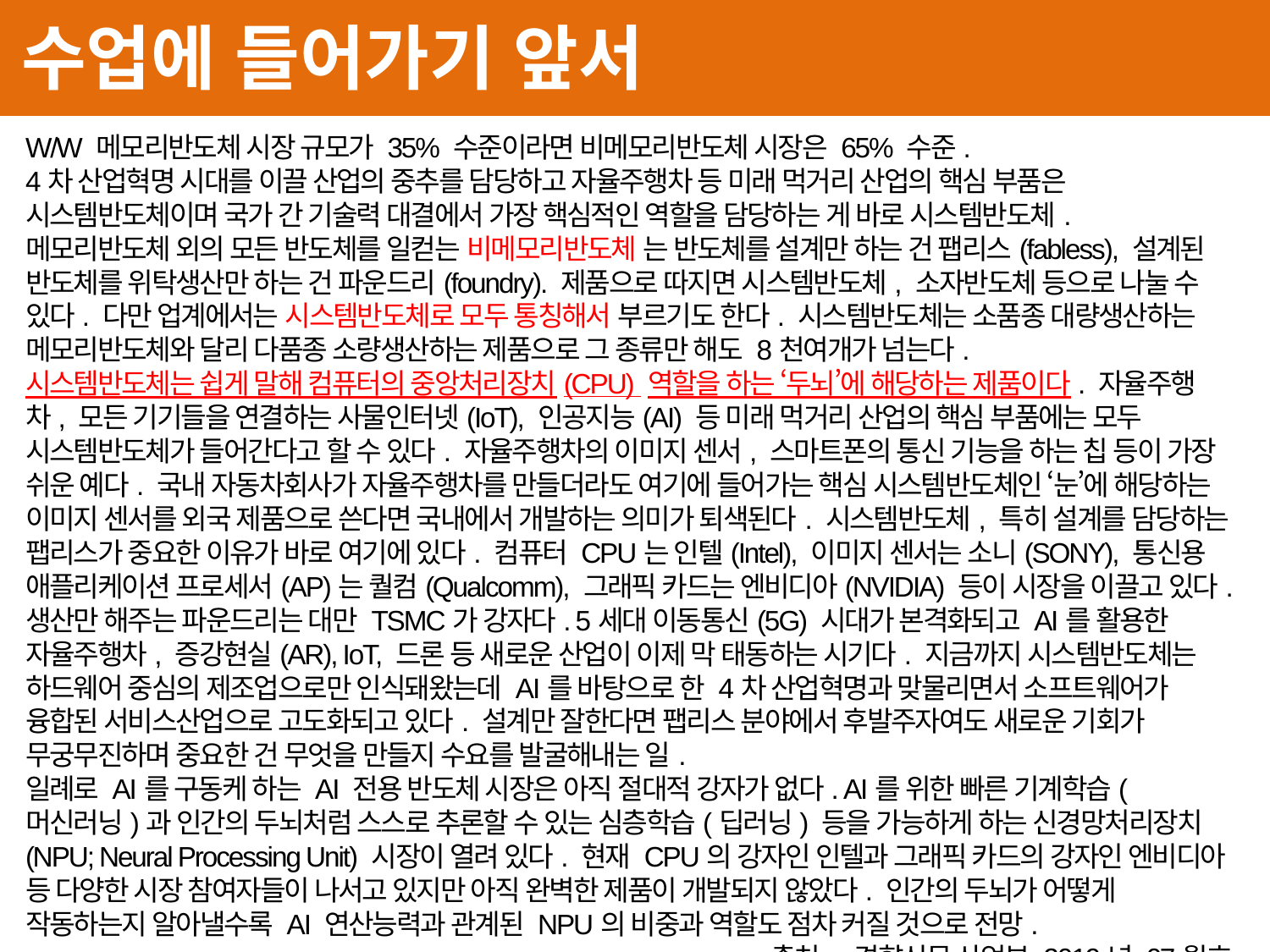

수업에 들어가기 앞서

W/W 메모리반도체 시장 규모가 35% 수준이라면 비메모리반도체 시장은 65% 수준.
4차 산업혁명 시대를 이끌 산업의 중추를 담당하고 자율주행차 등 미래 먹거리 산업의 핵심 부품은 시스템반도체이며 국가 간 기술력 대결에서 가장 핵심적인 역할을 담당하는 게 바로 시스템반도체.
메모리반도체 외의 모든 반도체를 일컫는 비메모리반도체 는 반도체를 설계만 하는 건 팹리스(fabless), 설계된 반도체를 위탁생산만 하는 건 파운드리(foundry). 제품으로 따지면 시스템반도체, 소자반도체 등으로 나눌 수 있다. 다만 업계에서는 시스템반도체로 모두 통칭해서 부르기도 한다. 시스템반도체는 소품종 대량생산하는 메모리반도체와 달리 다품종 소량생산하는 제품으로 그 종류만 해도 8천여개가 넘는다.
시스템반도체는 쉽게 말해 컴퓨터의 중앙처리장치(CPU) 역할을 하는 ‘두뇌’에 해당하는 제품이다. 자율주행차, 모든 기기들을 연결하는 사물인터넷(IoT), 인공지능(AI) 등 미래 먹거리 산업의 핵심 부품에는 모두 시스템반도체가 들어간다고 할 수 있다. 자율주행차의 이미지 센서, 스마트폰의 통신 기능을 하는 칩 등이 가장 쉬운 예다. 국내 자동차회사가 자율주행차를 만들더라도 여기에 들어가는 핵심 시스템반도체인 ‘눈’에 해당하는 이미지 센서를 외국 제품으로 쓴다면 국내에서 개발하는 의미가 퇴색된다. 시스템반도체, 특히 설계를 담당하는 팹리스가 중요한 이유가 바로 여기에 있다. 컴퓨터 CPU는 인텔(Intel), 이미지 센서는 소니(SONY), 통신용 애플리케이션 프로세서(AP)는 퀄컴(Qualcomm), 그래픽 카드는 엔비디아(NVIDIA) 등이 시장을 이끌고 있다. 생산만 해주는 파운드리는 대만 TSMC가 강자다. 5세대 이동통신(5G) 시대가 본격화되고 AI를 활용한 자율주행차, 증강현실(AR), IoT, 드론 등 새로운 산업이 이제 막 태동하는 시기다. 지금까지 시스템반도체는 하드웨어 중심의 제조업으로만 인식돼왔는데 AI를 바탕으로 한 4차 산업혁명과 맞물리면서 소프트웨어가 융합된 서비스산업으로 고도화되고 있다. 설계만 잘한다면 팹리스 분야에서 후발주자여도 새로운 기회가 무궁무진하며 중요한 건 무엇을 만들지 수요를 발굴해내는 일.
일례로 AI를 구동케 하는 AI 전용 반도체 시장은 아직 절대적 강자가 없다. AI를 위한 빠른 기계학습(머신러닝)과 인간의 두뇌처럼 스스로 추론할 수 있는 심층학습(딥러닝) 등을 가능하게 하는 신경망처리장치(NPU; Neural Processing Unit) 시장이 열려 있다. 현재 CPU의 강자인 인텔과 그래픽 카드의 강자인 엔비디아 등 다양한 시장 참여자들이 나서고 있지만 아직 완벽한 제품이 개발되지 않았다. 인간의 두뇌가 어떻게 작동하는지 알아낼수록 AI 연산능력과 관계된 NPU의 비중과 역할도 점차 커질 것으로 전망.
출처 : 경향신문 산업부 2019년 07월호

학업에 관련한 문의사항은 kkkd89@naver.com 으로 보내주시기 바랍니다.